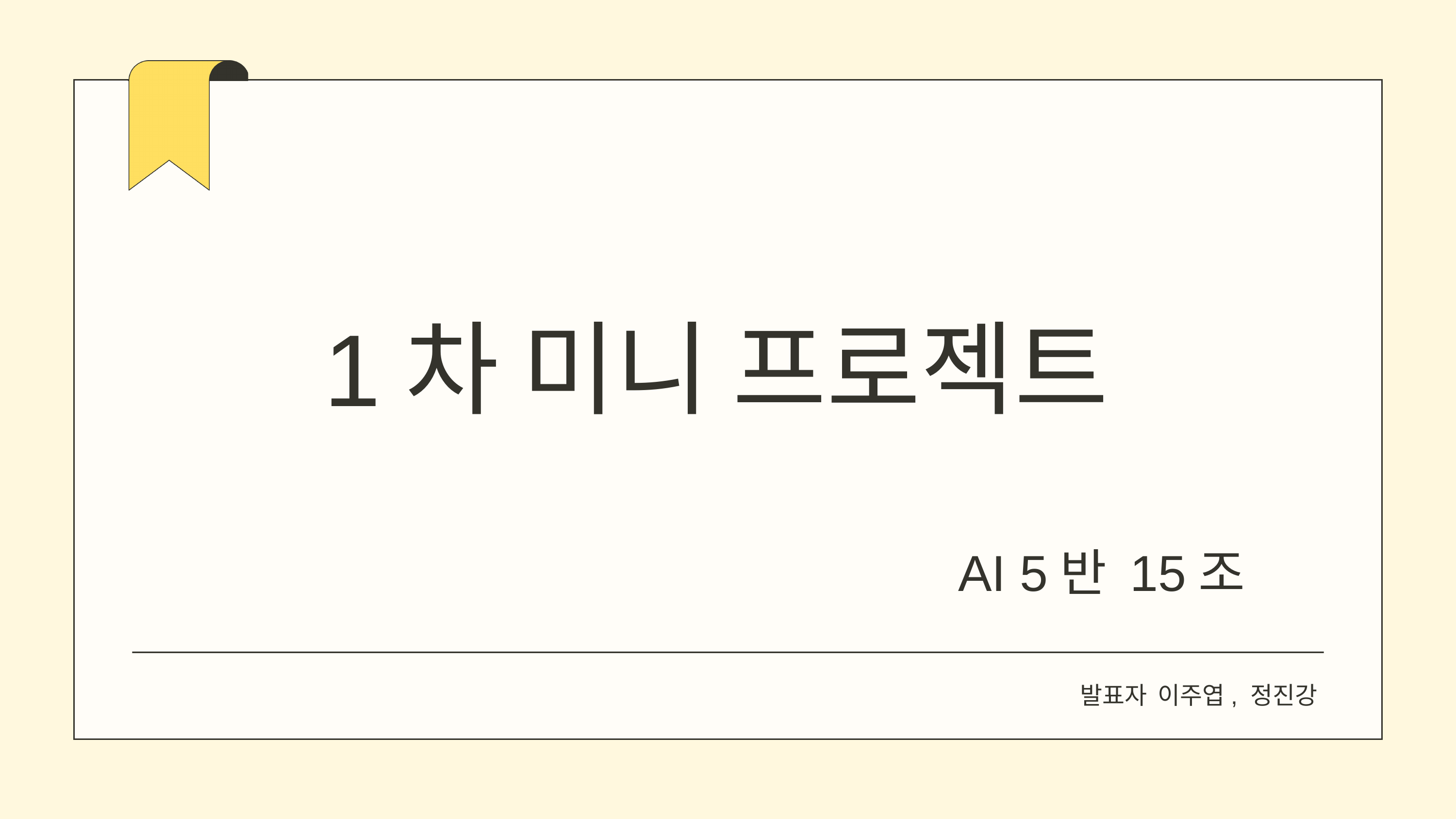

1차 미니 프로젝트
AI 5반 15조

발표자  이주엽, 정진강